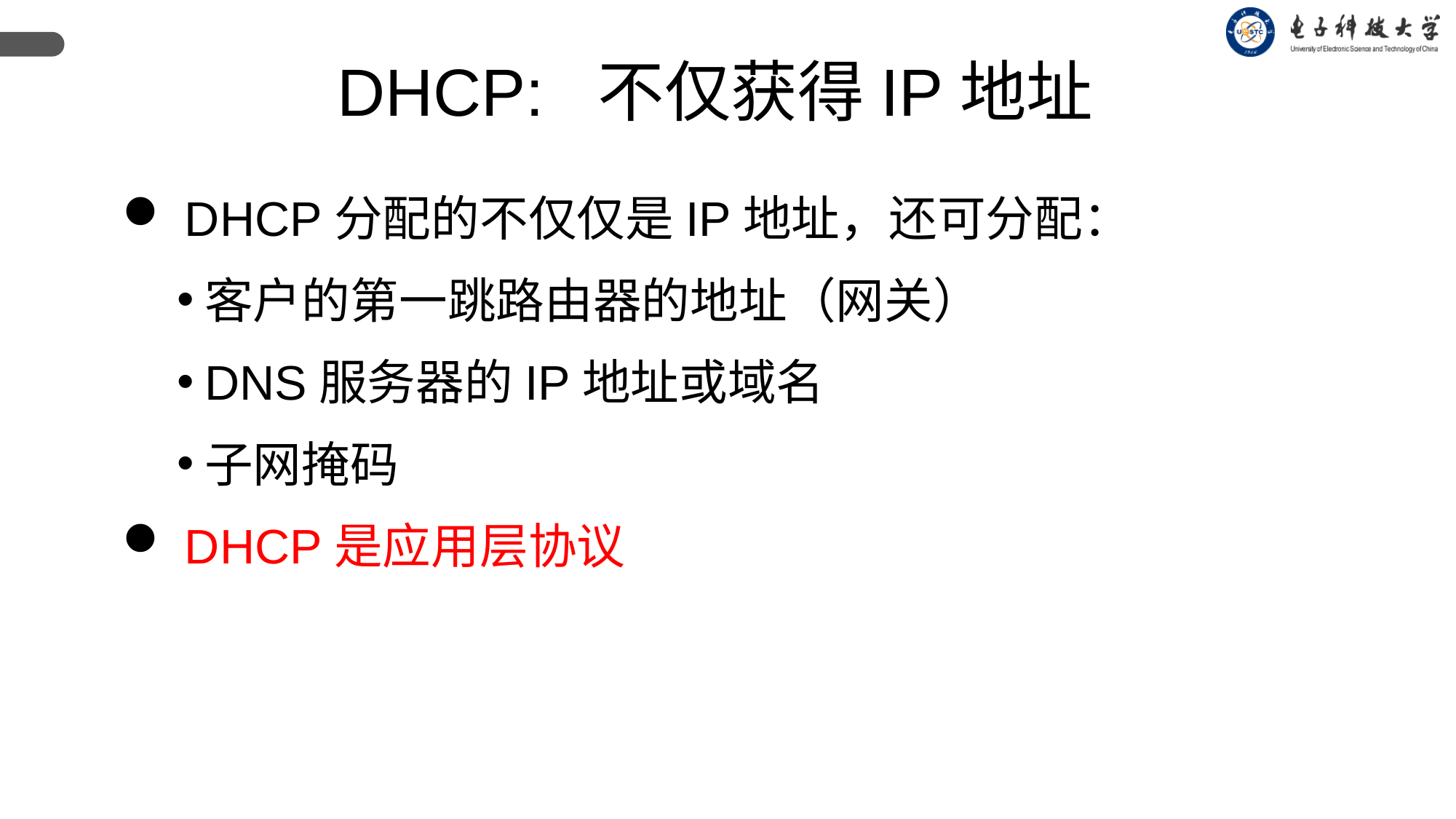

DHCP:  不仅获得IP地址
 DHCP分配的不仅仅是IP地址，还可分配：
客户的第一跳路由器的地址（网关）
DNS服务器的IP地址或域名
子网掩码
 DHCP是应用层协议